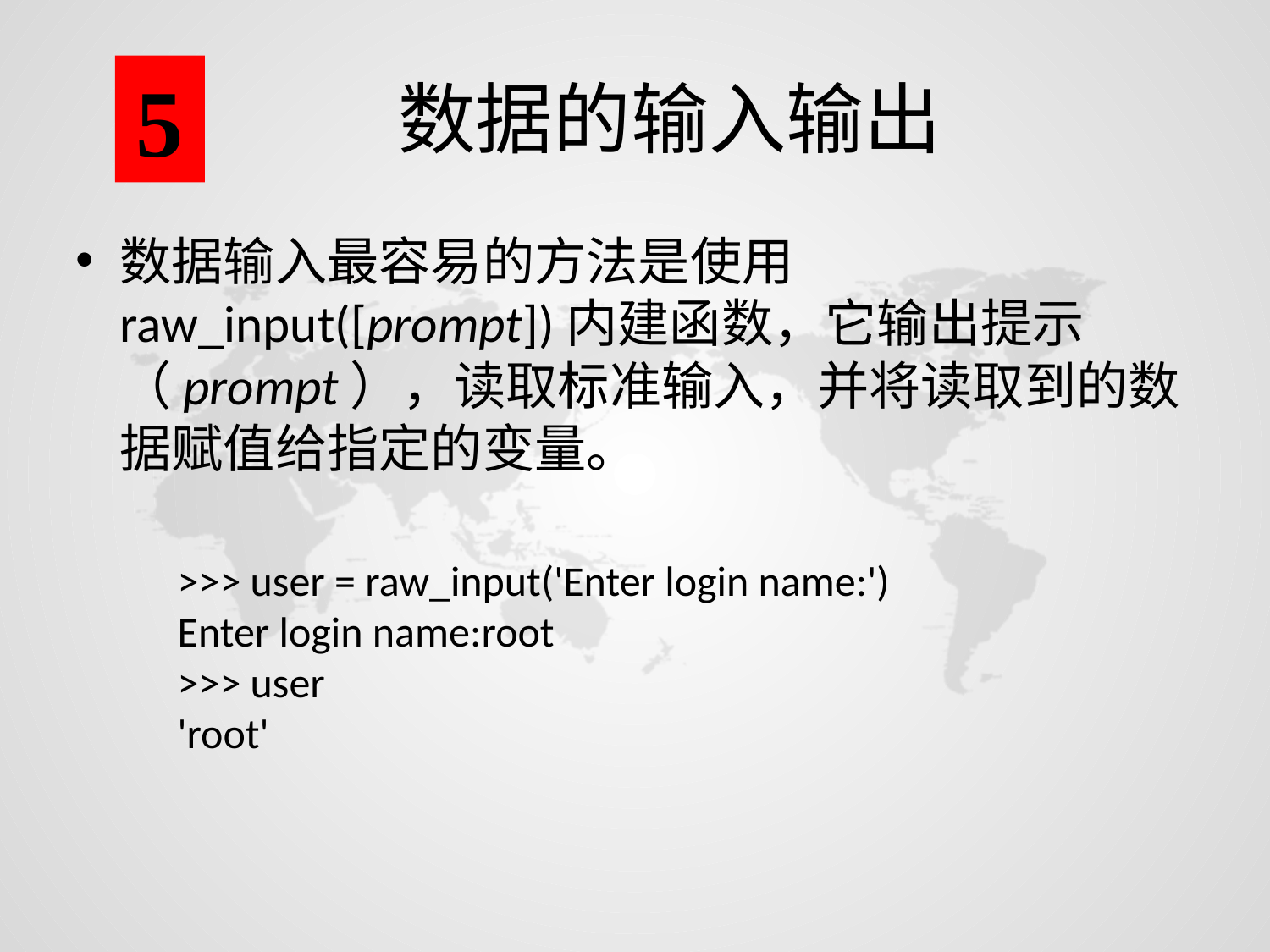

5
# 数据的输入输出
数据输入最容易的方法是使用raw_input([prompt])内建函数，它输出提示（prompt），读取标准输入，并将读取到的数据赋值给指定的变量。
>>> user = raw_input('Enter login name:')
Enter login name:root
>>> user
'root'